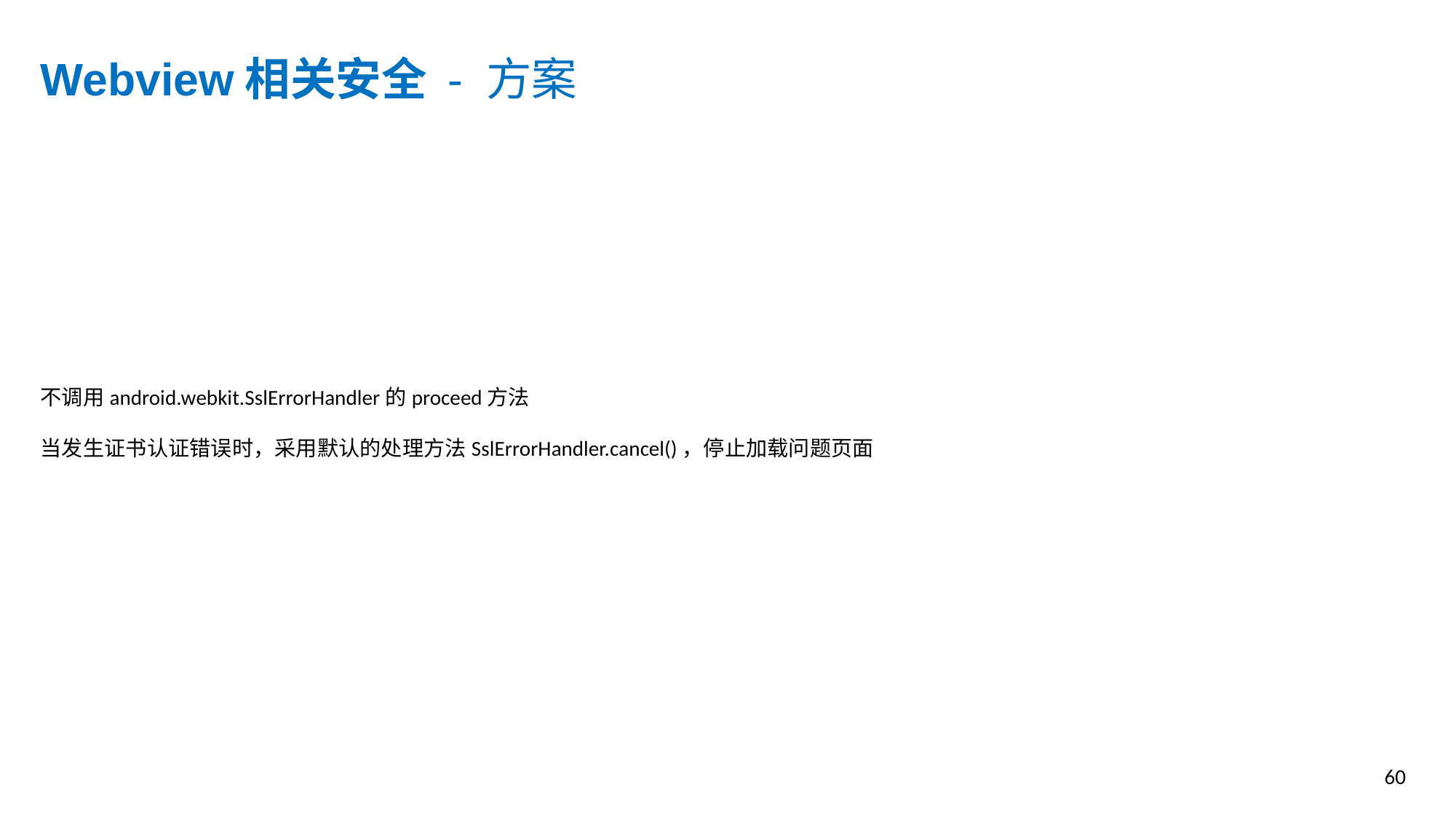

Webview相关安全 - 方案
不调用android.webkit.SslErrorHandler的proceed方法

当发生证书认证错误时，采用默认的处理方法SslErrorHandler.cancel()，停止加载问题页面
60